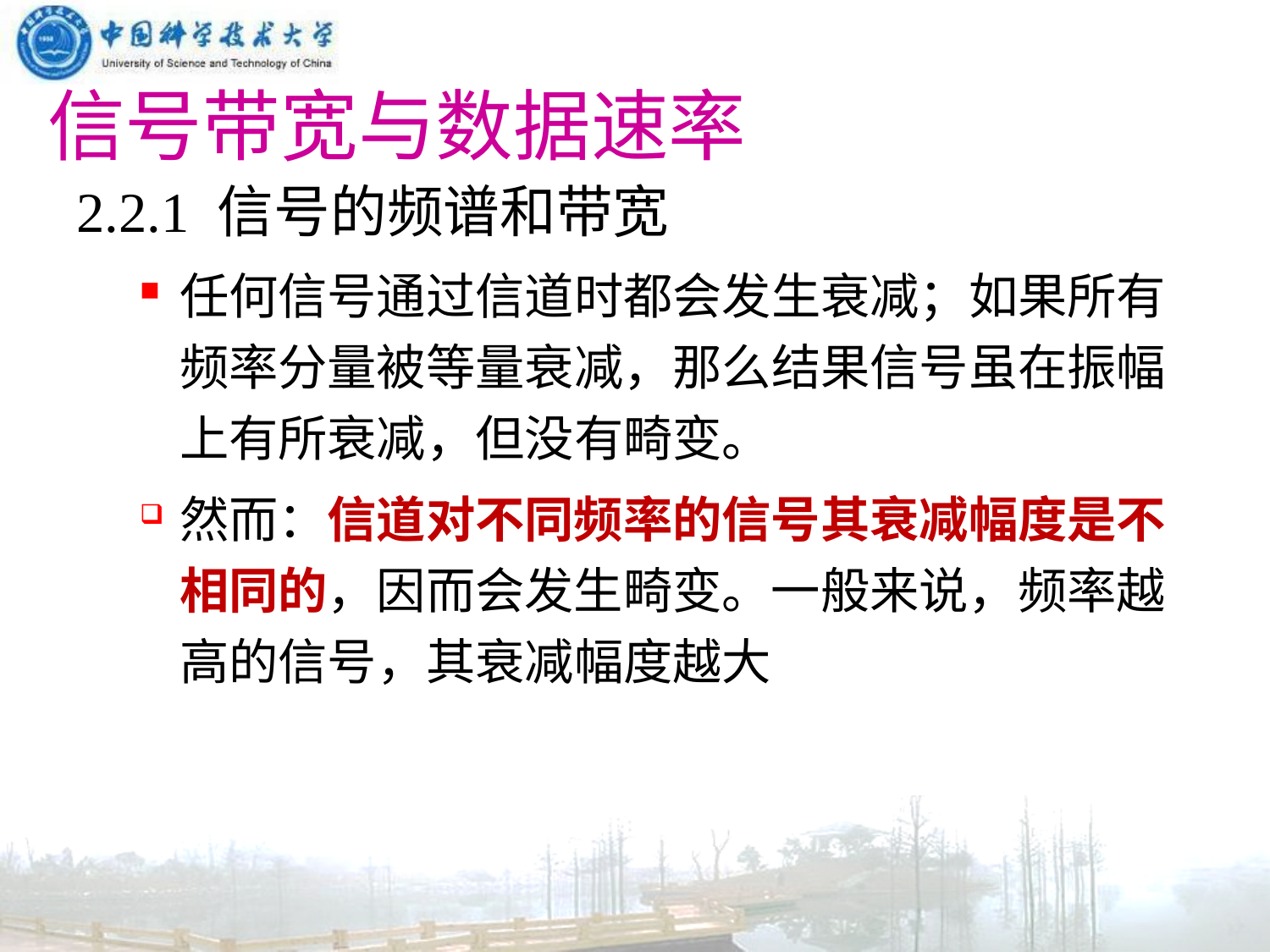

# 信号带宽与数据速率
2.2.1 信号的频谱和带宽
任何信号通过信道时都会发生衰减；如果所有频率分量被等量衰减，那么结果信号虽在振幅上有所衰减，但没有畸变。
然而：信道对不同频率的信号其衰减幅度是不相同的，因而会发生畸变。一般来说，频率越高的信号，其衰减幅度越大